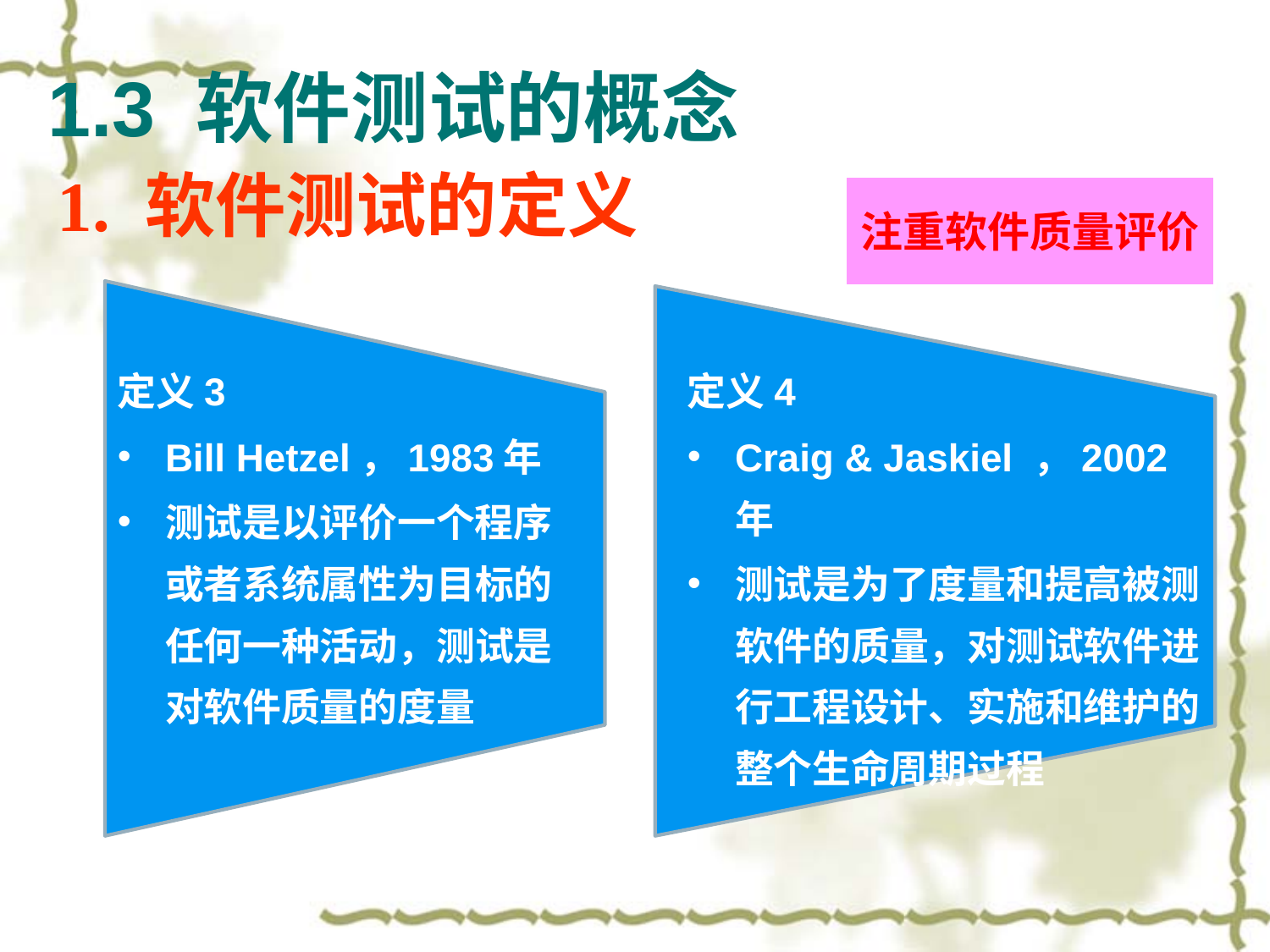

# 1.3 软件测试的概念
1. 软件测试的定义

注重软件质量评价

定义3
Bill Hetzel，1983年
测试是以评价一个程序或者系统属性为目标的任何一种活动，测试是对软件质量的度量
定义4
Craig & Jaskiel ，2002年
测试是为了度量和提高被测软件的质量，对测试软件进行工程设计、实施和维护的整个生命周期过程